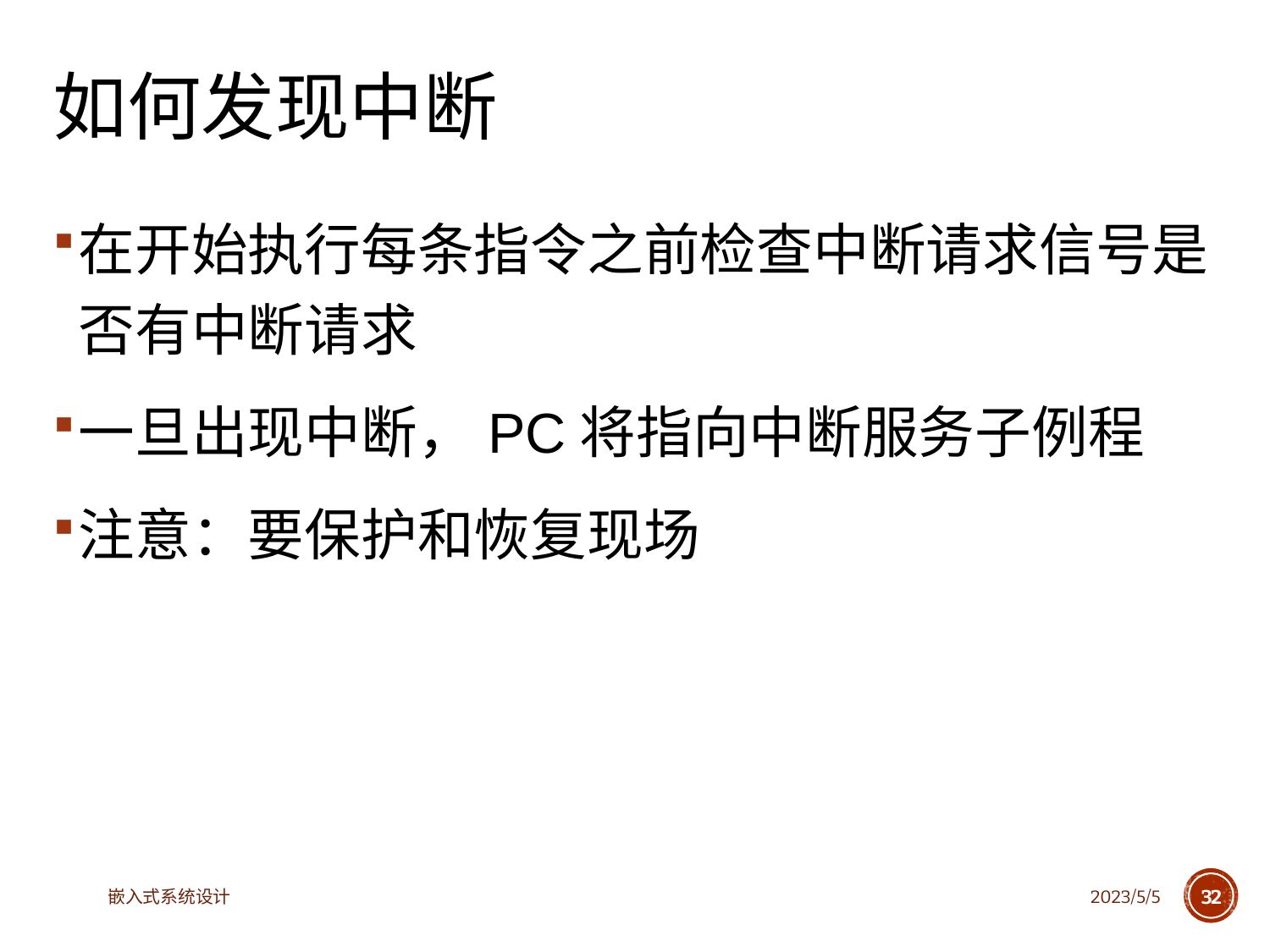

# 如何发现中断
在开始执行每条指令之前检查中断请求信号是否有中断请求
一旦出现中断，PC将指向中断服务子例程
注意：要保护和恢复现场
嵌入式系统设计
2023/5/5
32